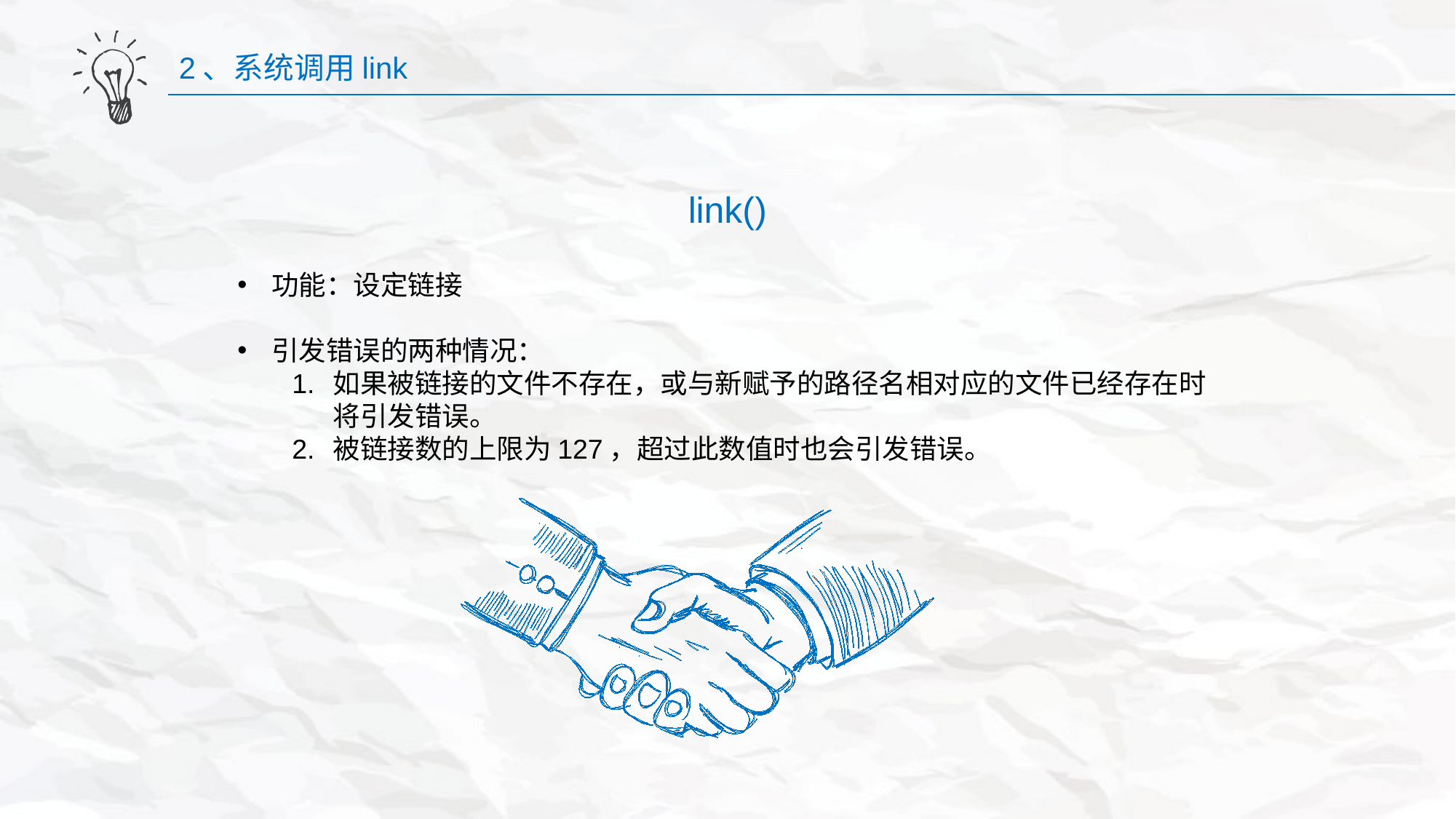

2、系统调用link
link()
功能：设定链接

引发错误的两种情况：
如果被链接的文件不存在，或与新赋予的路径名相对应的文件已经存在时将引发错误。
被链接数的上限为127，超过此数值时也会引发错误。